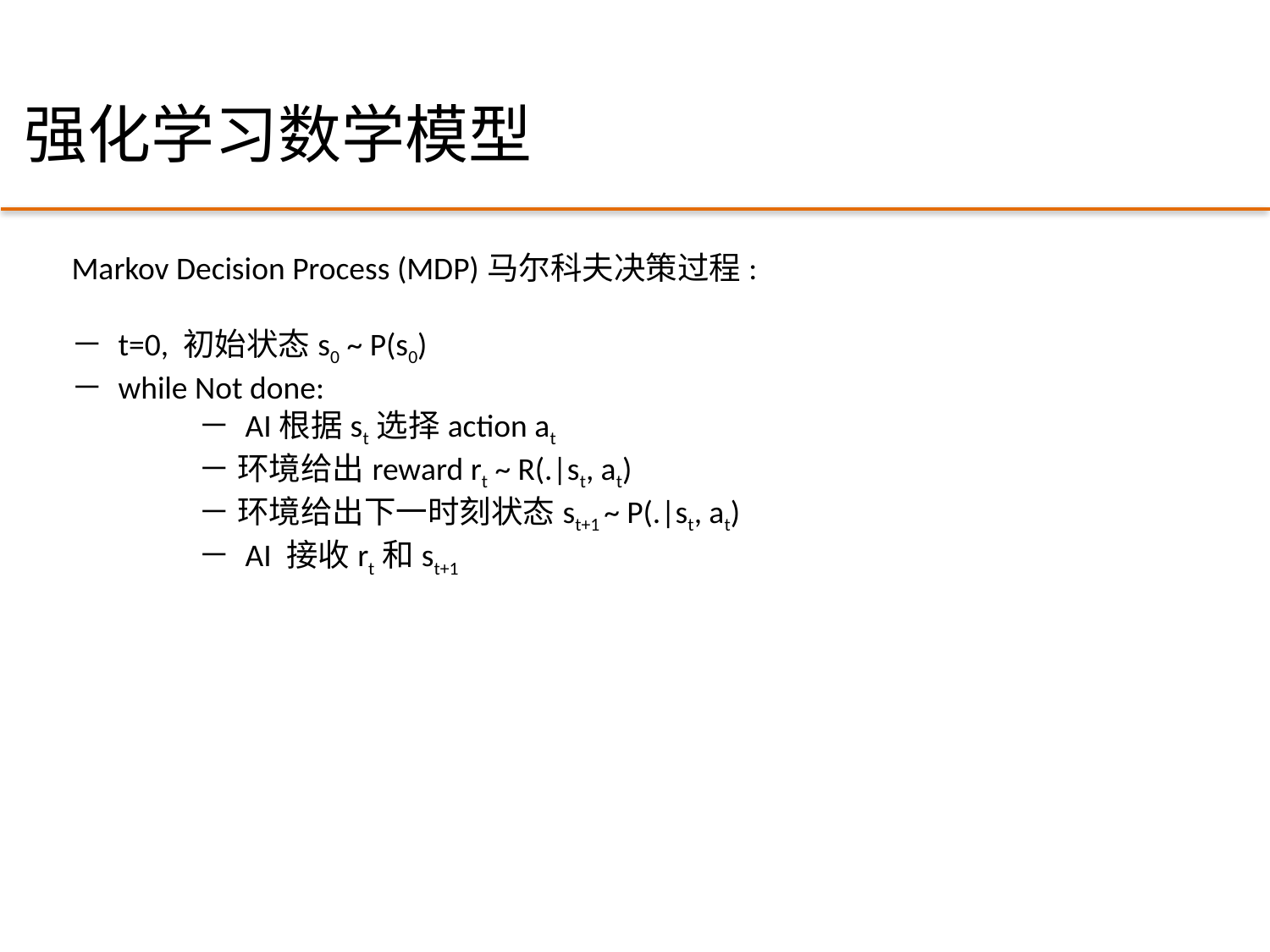

# 强化学习数学模型
Markov Decision Process (MDP)马尔科夫决策过程:

－ t=0, 初始状态s0 ~ P(s0)
－ while Not done:
	－ AI根据st选择action at
	－ 环境给出reward rt ~ R(.|st, at)
	－ 环境给出下一时刻状态st+1 ~ P(.|st, at)
	－ AI 接收rt和st+1